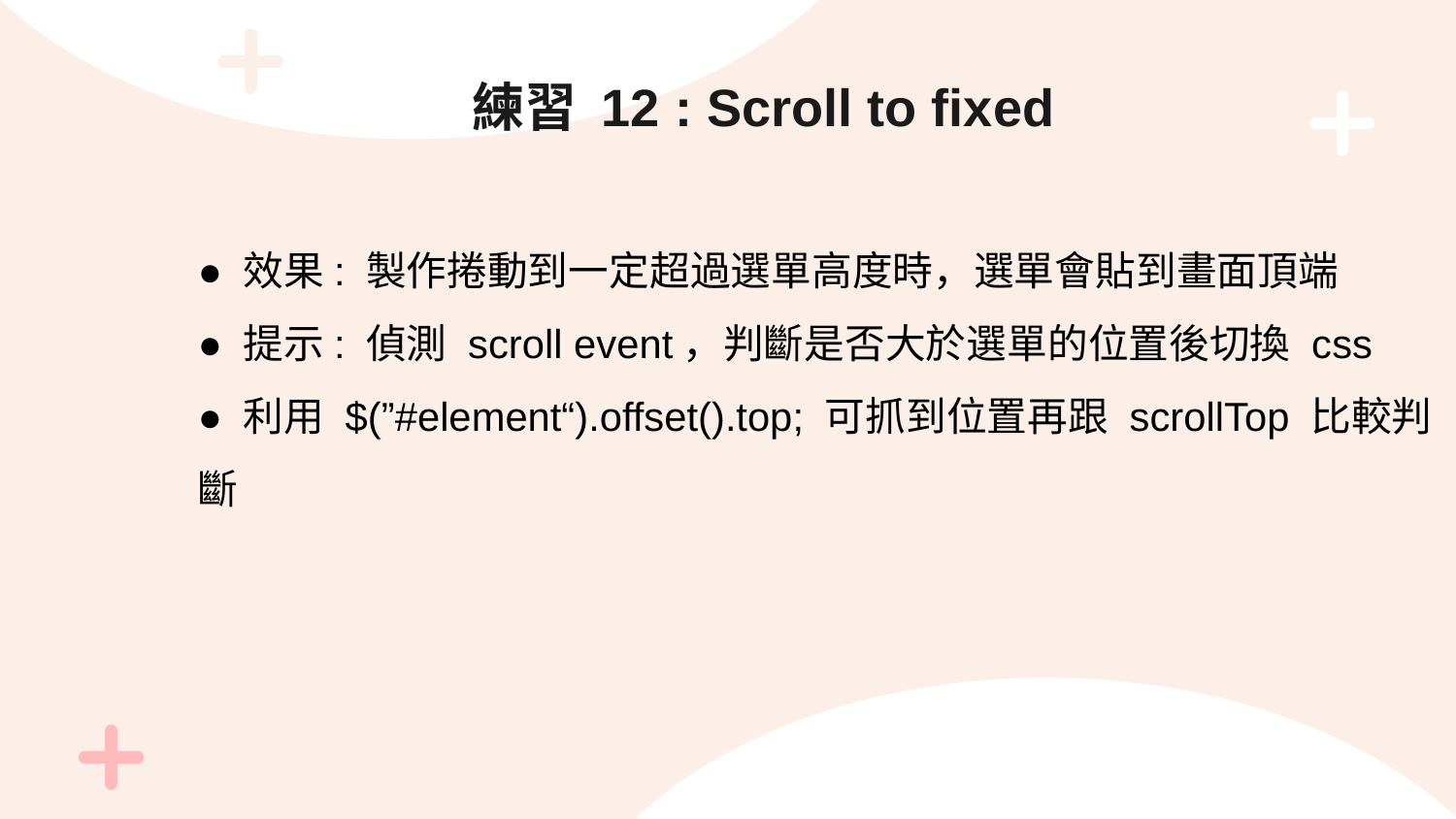

# 練習 12 : Scroll to fixed
● 效果: 製作捲動到一定超過選單高度時，選單會貼到畫面頂端
● 提示: 偵測 scroll event，判斷是否大於選單的位置後切換 css
● 利用 $(”#element“).offset().top; 可抓到位置再跟 scrollTop 比較判斷